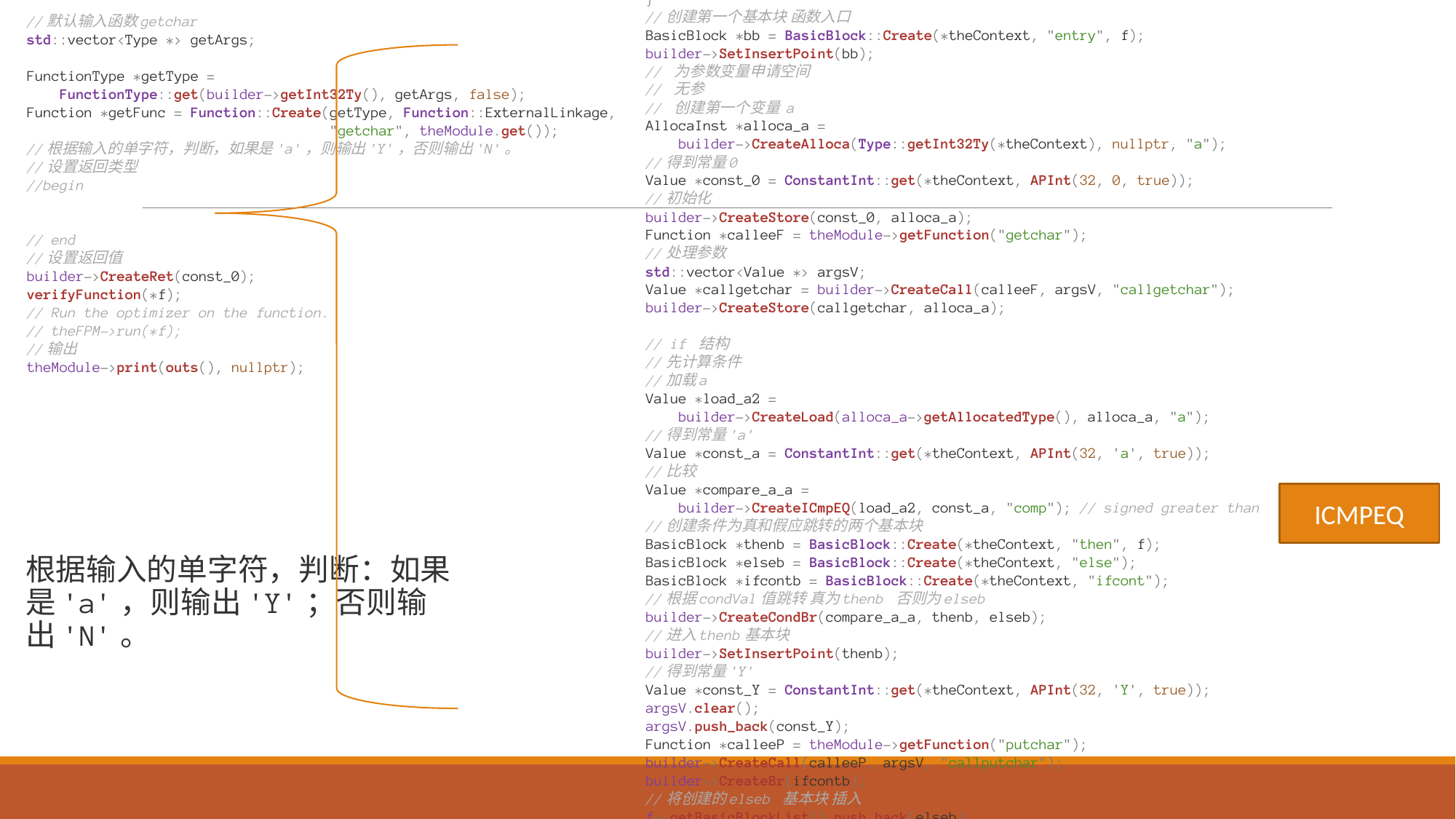

Type *retType = Type::getInt32Ty(*theContext);
  std::vector<Type *> argsTypes;     //参数类型
  std::vector<std::string> argNames; //参数名
  //无参，所以不push内容
  //得到函数类型
  FunctionType *ft = FunctionType::get(retType, argsTypes, false);
  //创建函数
  Function *f =
      Function::Create(ft, Function::ExternalLinkage, "main", theModule.get());
  //为函数的参数设置名字
  unsigned idx = 0;
  for (auto &arg : f->args()) {
    arg.setName(argNames[idx++]);
  }
  //创建第一个基本块 函数入口
  BasicBlock *bb = BasicBlock::Create(*theContext, "entry", f);
  builder->SetInsertPoint(bb);
  // 为参数变量申请空间
  // 无参
  // 创建第一个变量 a
  AllocaInst *alloca_a =
      builder->CreateAlloca(Type::getInt32Ty(*theContext), nullptr, "a");
  //得到常量0
  Value *const_0 = ConstantInt::get(*theContext, APInt(32, 0, true));
  //初始化
  builder->CreateStore(const_0, alloca_a);
  Function *calleeF = theModule->getFunction("getchar");
  //处理参数
  std::vector<Value *> argsV;
  Value *callgetchar = builder->CreateCall(calleeF, argsV, "callgetchar");
  builder->CreateStore(callgetchar, alloca_a);
  // if 结构
  //先计算条件
  //加载a
  Value *load_a2 =
      builder->CreateLoad(alloca_a->getAllocatedType(), alloca_a, "a");
  //得到常量'a'
  Value *const_a = ConstantInt::get(*theContext, APInt(32, 'a', true));
  //比较
  Value *compare_a_a =
      builder->CreateICmpEQ(load_a2, const_a, "comp"); // signed greater than
  //创建条件为真和假应跳转的两个基本块
  BasicBlock *thenb = BasicBlock::Create(*theContext, "then", f);
  BasicBlock *elseb = BasicBlock::Create(*theContext, "else");
  BasicBlock *ifcontb = BasicBlock::Create(*theContext, "ifcont");
  //根据condVal值跳转 真为thenb 否则为elseb
  builder->CreateCondBr(compare_a_a, thenb, elseb);
  //进入thenb基本块
  builder->SetInsertPoint(thenb);
  //得到常量'Y'
  Value *const_Y = ConstantInt::get(*theContext, APInt(32, 'Y', true));
  argsV.clear();
  argsV.push_back(const_Y);
  Function *calleeP = theModule->getFunction("putchar");
  builder->CreateCall(calleeP, argsV, "callputchar");
  builder->CreateBr(ifcontb);
  //将创建的elseb 基本块 插入
  f->getBasicBlockList().push_back(elseb);
  //进入 elseb
  builder->SetInsertPoint(elseb);
  //得到常量'N'
  Value *const_N = ConstantInt::get(*theContext, APInt(32, 'N', true));
  argsV.clear();
  argsV.push_back(const_N);
  builder->CreateCall(calleeP, argsV, "callputchar");
  builder->CreateBr(ifcontb);
  //将创建的ifcontb 基本块 插入
  f->getBasicBlockList().push_back(ifcontb);
  //进入 infcontb
  builder->SetInsertPoint(ifcontb);
  //默认输入函数getchar
  std::vector<Type *> getArgs;
  FunctionType *getType =
      FunctionType::get(builder->getInt32Ty(), getArgs, false);
  Function *getFunc = Function::Create(getType, Function::ExternalLinkage,
                                       "getchar", theModule.get());
  //根据输入的单字符，判断，如果是'a'，则输出'Y'，否则输出'N'。
  //设置返回类型
  //begin

  // end
  //设置返回值
  builder->CreateRet(const_0);
  verifyFunction(*f);
  // Run the optimizer on the function.
  // theFPM->run(*f);
  //输出
  theModule->print(outs(), nullptr);

ICMPEQ
根据输入的单字符，判断：如果是'a'，则输出'Y'；否则输出'N'。